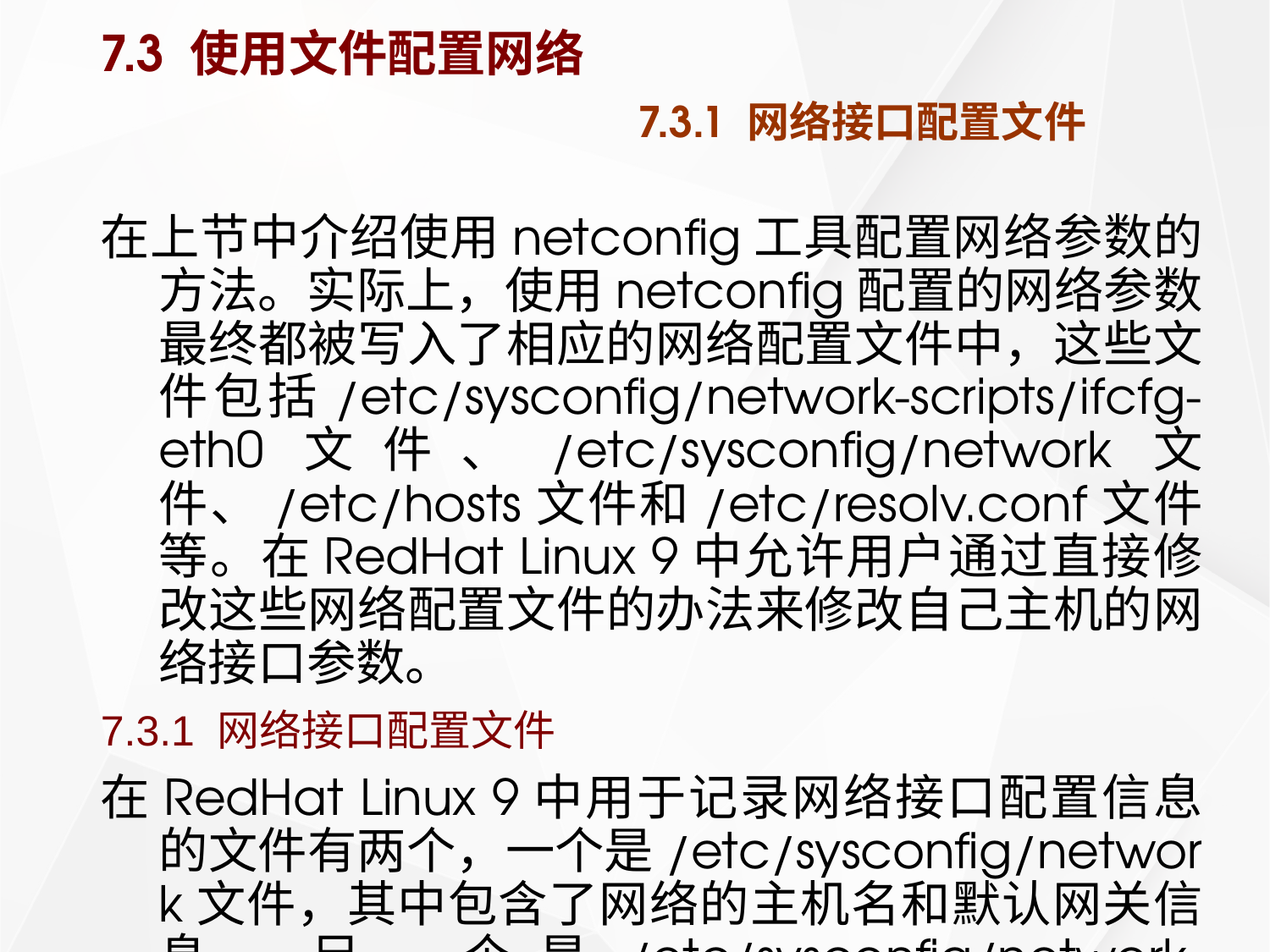

# 7.3 使用文件配置网络 7.3.1 网络接口配置文件
在上节中介绍使用netconfig工具配置网络参数的方法。实际上，使用netconfig配置的网络参数最终都被写入了相应的网络配置文件中，这些文件包括/etc/sysconfig/network-scripts/ifcfg-eth0文件、/etc/sysconfig/network文件、/etc/hosts文件和/etc/resolv.conf文件等。在RedHat Linux 9中允许用户通过直接修改这些网络配置文件的办法来修改自己主机的网络接口参数。
7.3.1 网络接口配置文件
在RedHat Linux 9中用于记录网络接口配置信息的文件有两个，一个是/etc/sysconfig/network文件，其中包含了网络的主机名和默认网关信息。另一个是/etc/sysconfig/network-scripts/ifcfg-eth0文件，其中包含了主机获取TCP/IP参数的方式、主机的IP地址等信息。